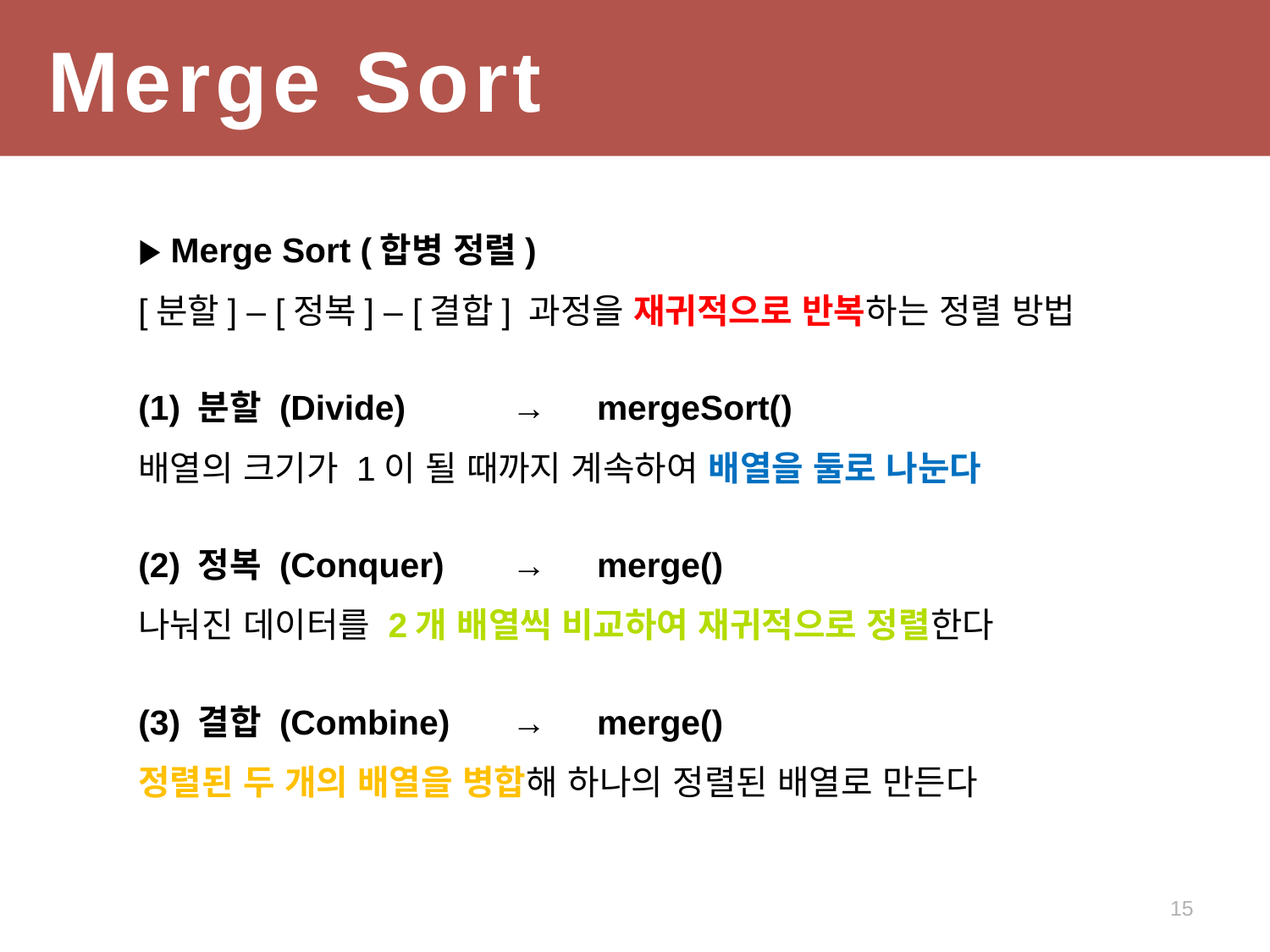

Merge Sort
▶ Merge Sort (합병 정렬)

	[분할] – [정복] – [결합] 과정을 재귀적으로 반복하는 정렬 방법

(1) 분할 (Divide)	→　mergeSort()

	배열의 크기가 1이 될 때까지 계속하여 배열을 둘로 나눈다

(2) 정복 (Conquer)	→　merge()

	나눠진 데이터를 2개 배열씩 비교하여 재귀적으로 정렬한다

(3) 결합 (Combine)	→　merge()

	정렬된 두 개의 배열을 병합해 하나의 정렬된 배열로 만든다
15